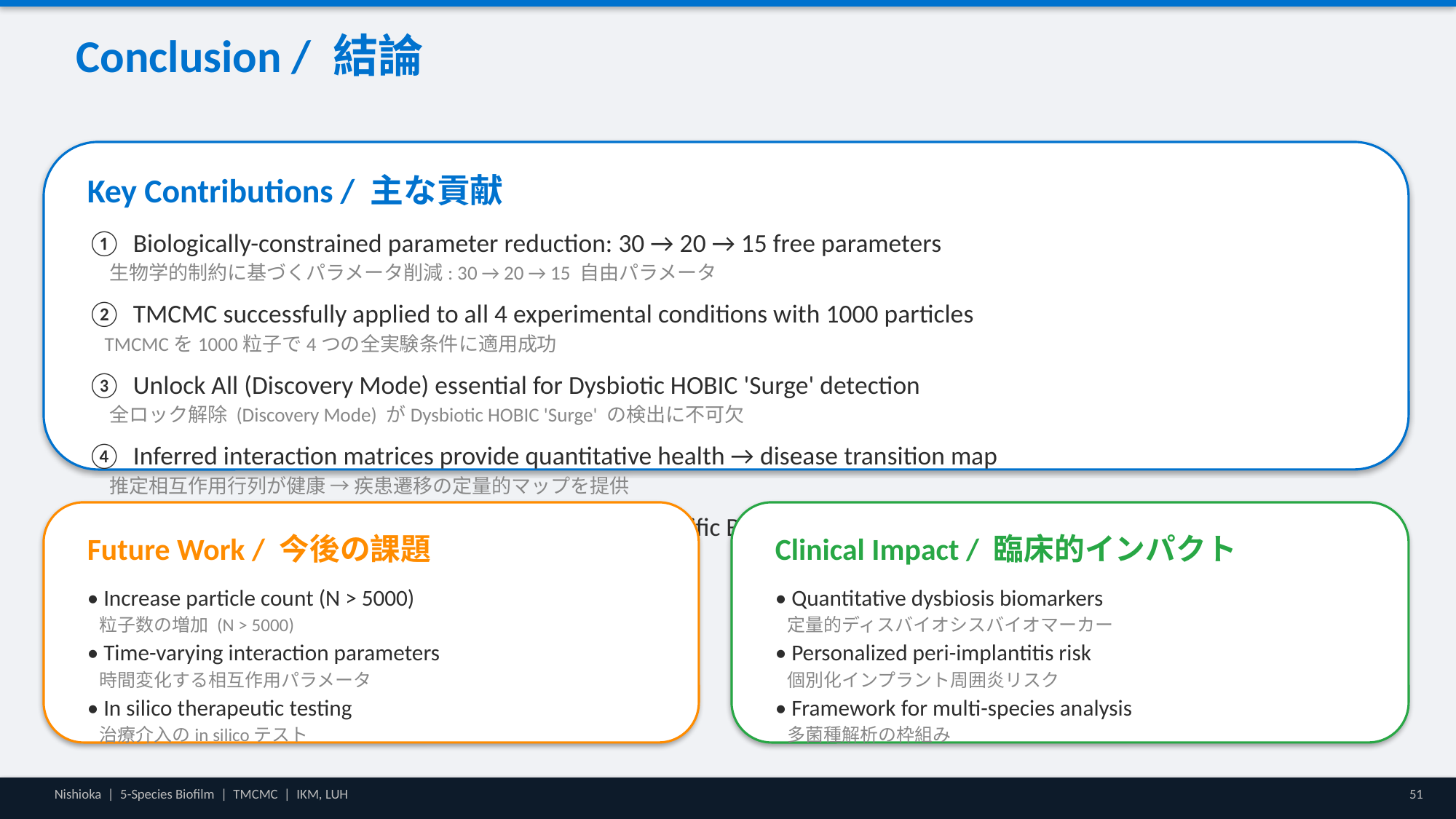

Conclusion / 結論

Key Contributions / 主な貢献

①  Biologically-constrained parameter reduction: 30 → 20 → 15 free parameters
    生物学的制約に基づくパラメータ削減: 30 → 20 → 15 自由パラメータ

②  TMCMC successfully applied to all 4 experimental conditions with 1000 particles
    TMCMCを1000粒子で4つの全実験条件に適用成功

③  Unlock All (Discovery Mode) essential for Dysbiotic HOBIC 'Surge' detection
    全ロック解除 (Discovery Mode) がDysbiotic HOBIC 'Surge' の検出に不可欠

④  Inferred interaction matrices provide quantitative health → disease transition map
    推定相互作用行列が健康 → 疾患遷移の定量的マップを提供

⑤  4-stage sequential estimation enables condition-specific Bayesian inference
    4段階逐次推定が条件特異的ベイズ推論を実現

Future Work / 今後の課題

• Increase particle count (N > 5000)
  粒子数の増加 (N > 5000)
• Time-varying interaction parameters
  時間変化する相互作用パラメータ
• In silico therapeutic testing
  治療介入のin silicoテスト
Clinical Impact / 臨床的インパクト

• Quantitative dysbiosis biomarkers
  定量的ディスバイオシスバイオマーカー
• Personalized peri-implantitis risk
  個別化インプラント周囲炎リスク
• Framework for multi-species analysis
  多菌種解析の枠組み

Nishioka  |  5-Species Biofilm  |  TMCMC  |  IKM, LUH
51